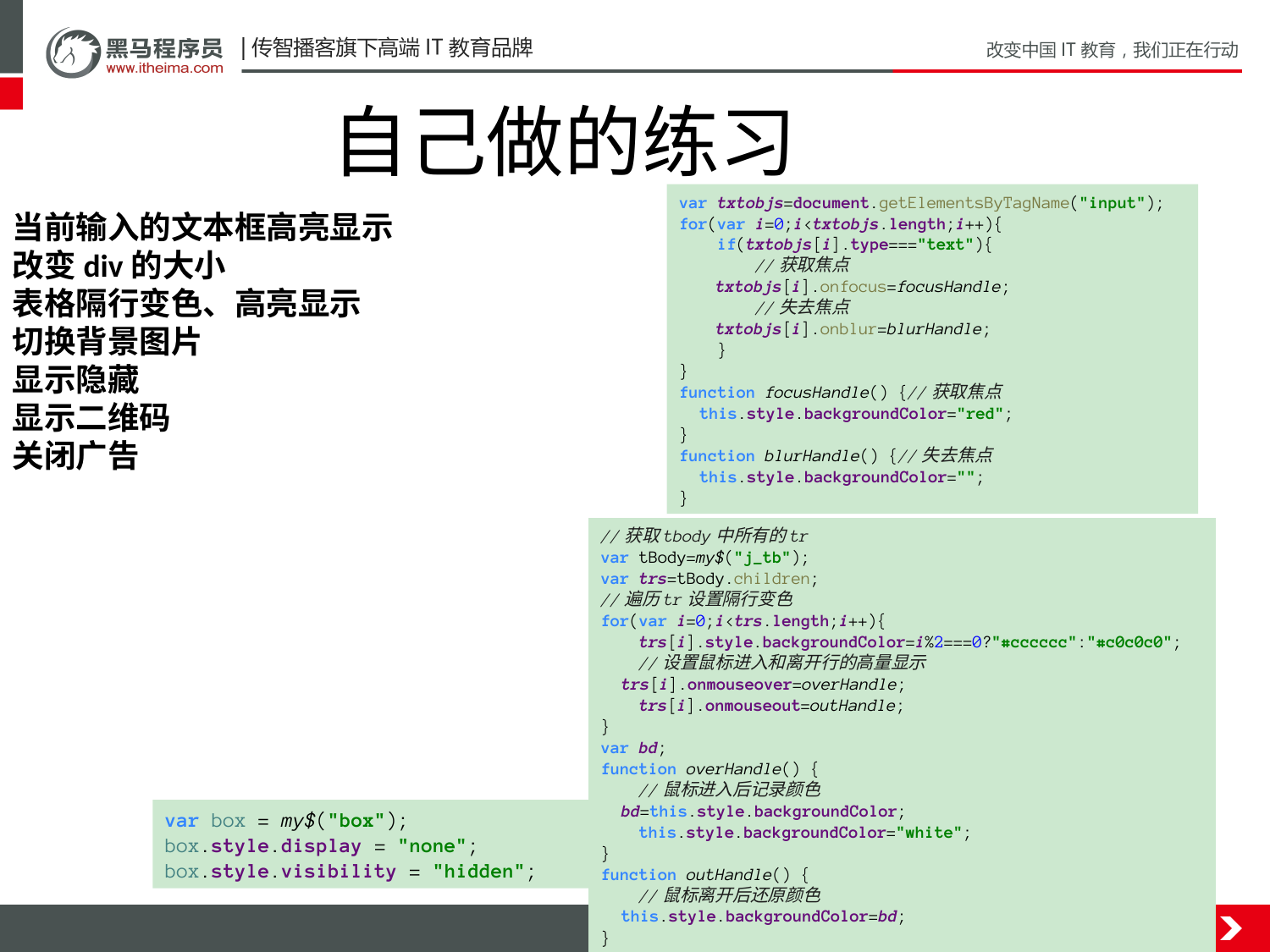

自己做的练习
var txtobjs=document.getElementsByTagName("input");
for(var i=0;i<txtobjs.length;i++){
    if(txtobjs[i].type==="text"){
        //获取焦点
        txtobjs[i].onfocus=focusHandle;
        //失去焦点
        txtobjs[i].onblur=blurHandle;
    }
}
function focusHandle() {//获取焦点
    this.style.backgroundColor="red";
}
function blurHandle() {//失去焦点
    this.style.backgroundColor="";
}
当前输入的文本框高亮显示
改变div的大小
表格隔行变色、高亮显示
切换背景图片
显示隐藏
显示二维码
关闭广告
//获取tbody中所有的tr
var tBody=my$("j_tb");
var trs=tBody.children;
//遍历tr设置隔行变色
for(var i=0;i<trs.length;i++){
    trs[i].style.backgroundColor=i%2===0?"#cccccc":"#c0c0c0";
    //设置鼠标进入和离开行的高量显示
    trs[i].onmouseover=overHandle;
    trs[i].onmouseout=outHandle;
}
var bd;
function overHandle() {
    //鼠标进入后记录颜色
    bd=this.style.backgroundColor;
    this.style.backgroundColor="white";
}
function outHandle() {
    //鼠标离开后还原颜色
    this.style.backgroundColor=bd;
}
var box = my$("box");
box.style.display = "none";
box.style.visibility = "hidden";